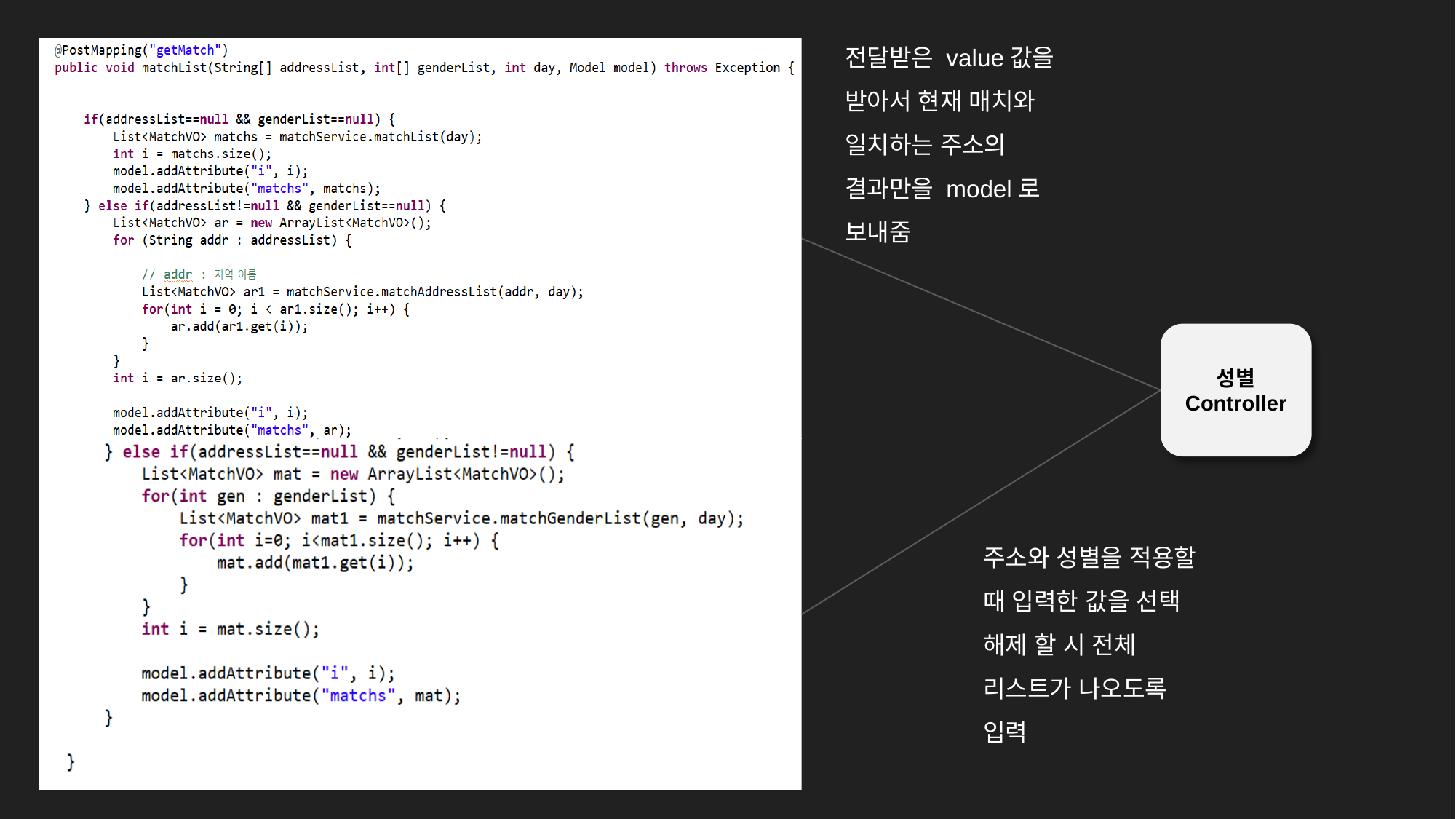

전달받은 value값을 받아서 현재 매치와 일치하는 주소의 결과만을 model로 보내줌

성별 Controller

주소와 성별을 적용할 때 입력한 값을 선택 해제 할 시 전체 리스트가 나오도록 입력